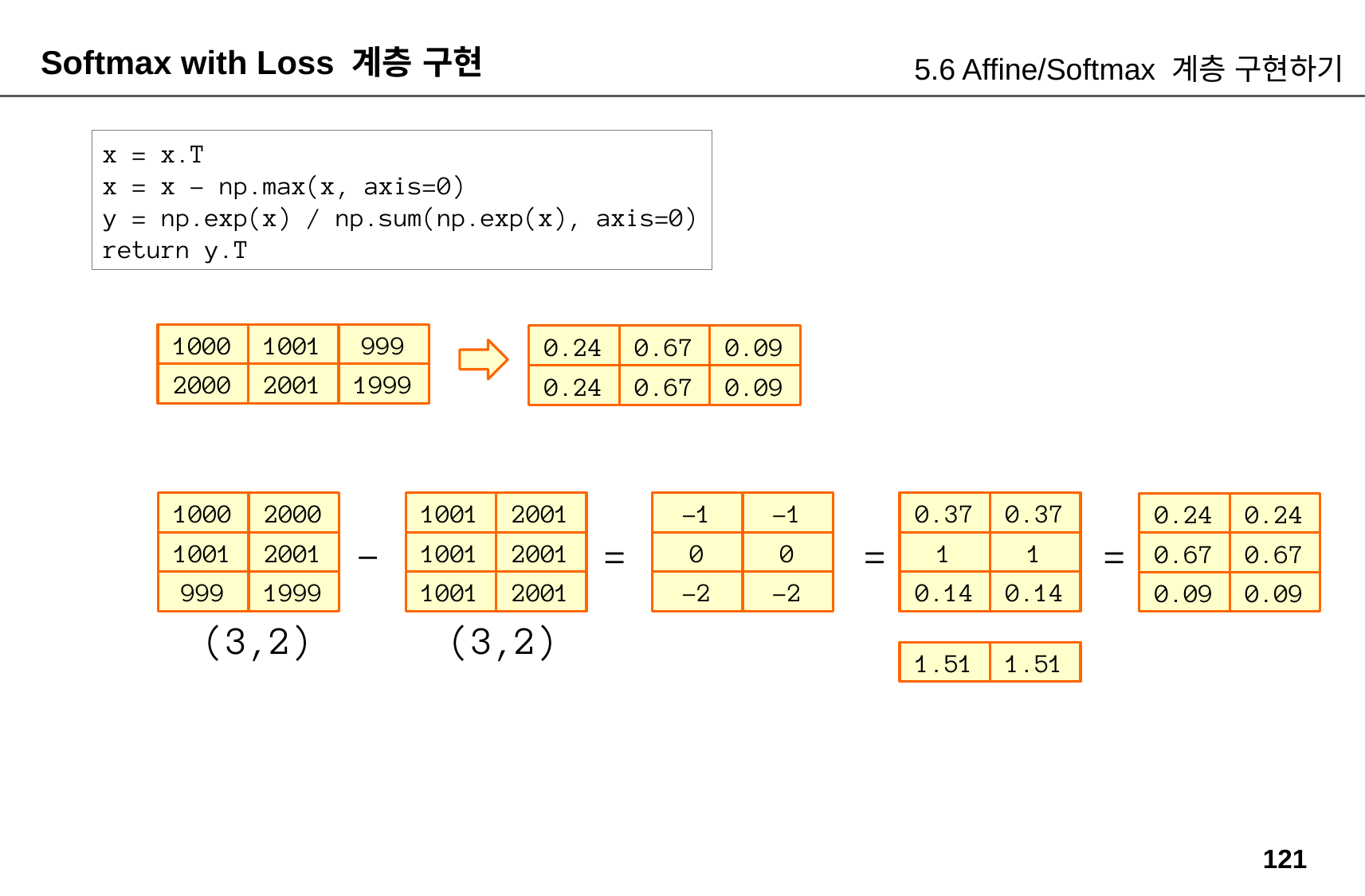

Softmax with Loss 계층 구현
5.6 Affine/Softmax 계층 구현하기
x = x.T
x = x - np.max(x, axis=0)
y = np.exp(x) / np.sum(np.exp(x), axis=0)
return y.T
999
1001
1000
1999
2001
2000
0.09
0.67
0.24

0.09
0.67
0.24
-1
-1
0.37
0.37
2000
1000
1001
2001
0.24
0.24
=
=
=
-
0
0
1
1
1001
2001
2001
1001
0.67
0.67
-2
-2
0.14
0.14
1001
2001
999
1999
0.09
0.09
(3,2)
(3,2)
1.51
1.51